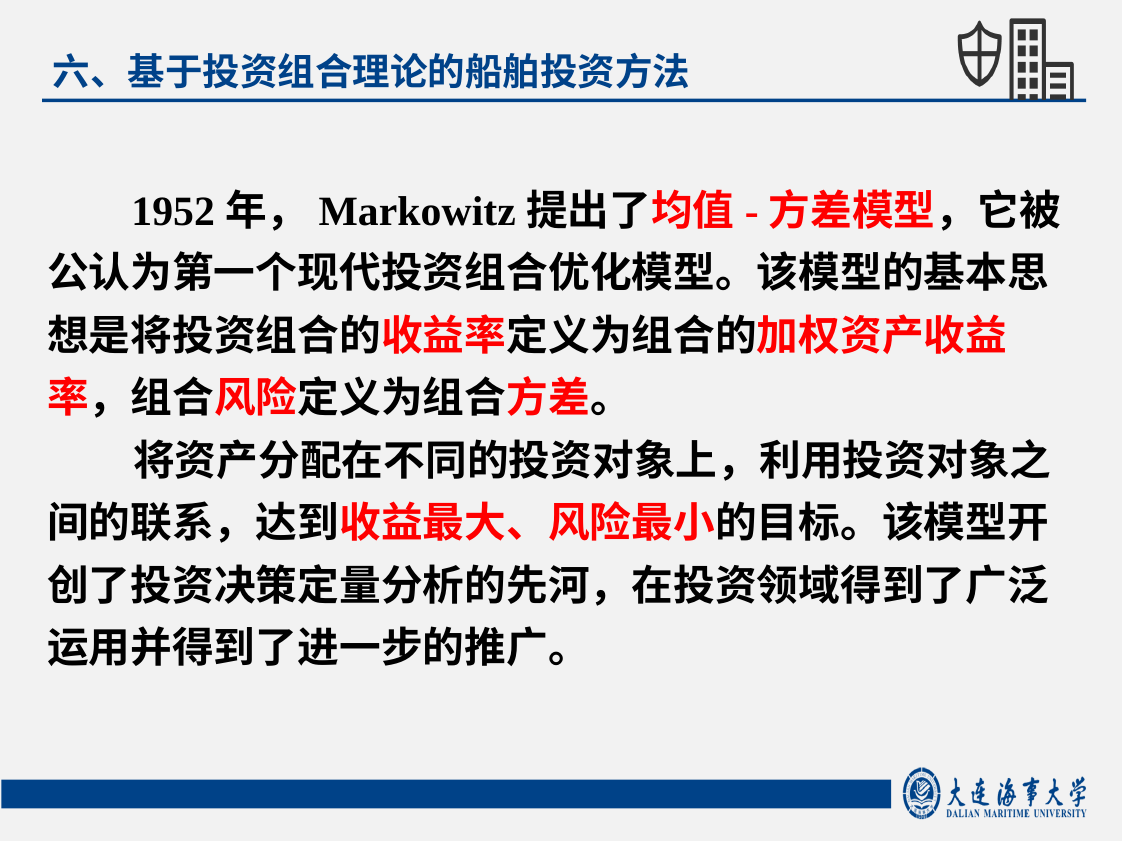

六、基于投资组合理论的船舶投资方法
        1952年，Markowitz提出了均值-方差模型，它被公认为第一个现代投资组合优化模型。该模型的基本思想是将投资组合的收益率定义为组合的加权资产收益率，组合风险定义为组合方差。
        将资产分配在不同的投资对象上，利用投资对象之间的联系，达到收益最大、风险最小的目标。该模型开创了投资决策定量分析的先河，在投资领域得到了广泛运用并得到了进一步的推广。